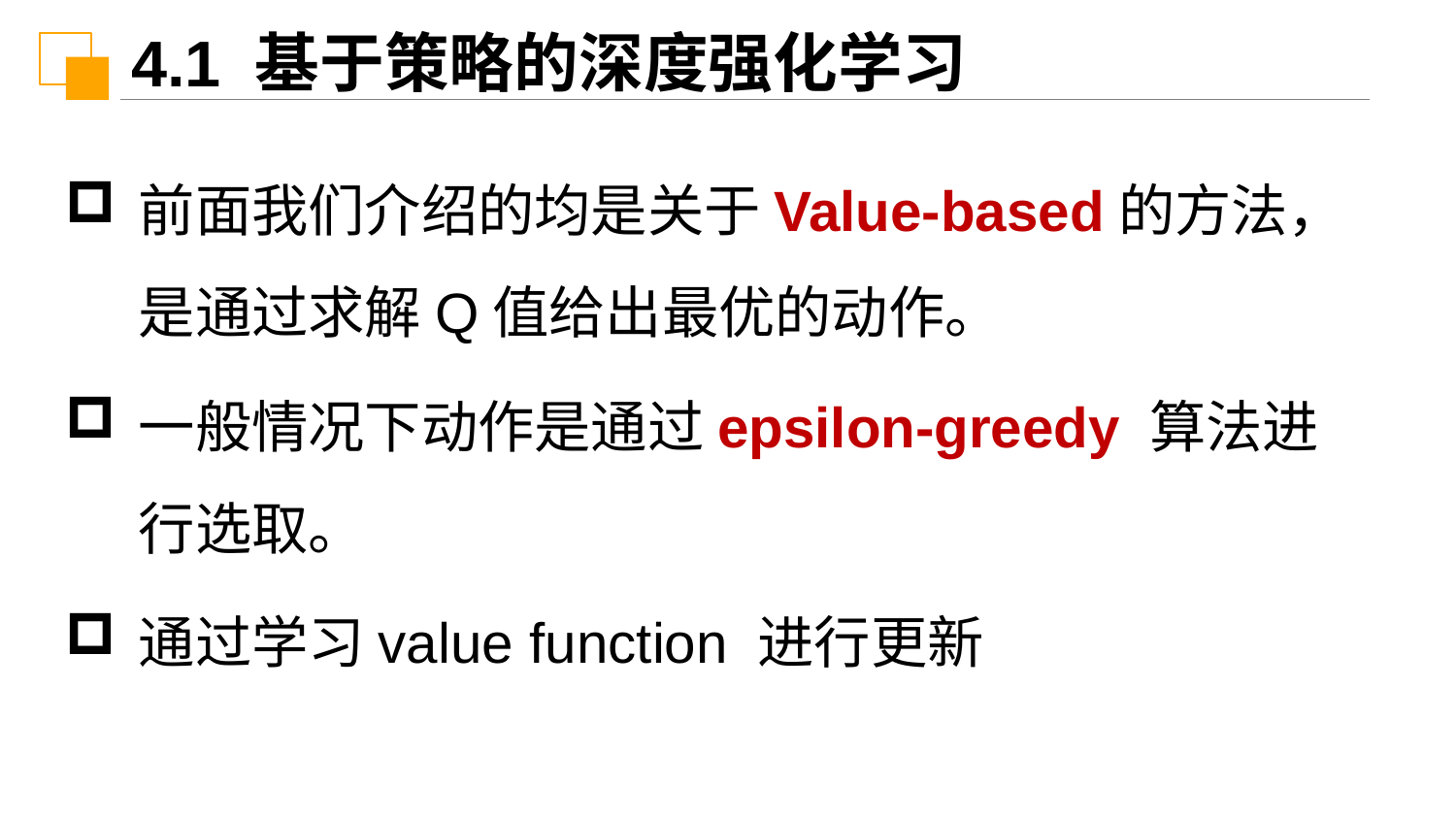

4.1 基于策略的深度强化学习
前面我们介绍的均是关于Value-based的方法，是通过求解Q值给出最优的动作。
一般情况下动作是通过epsilon-greedy 算法进行选取。
通过学习value function 进行更新